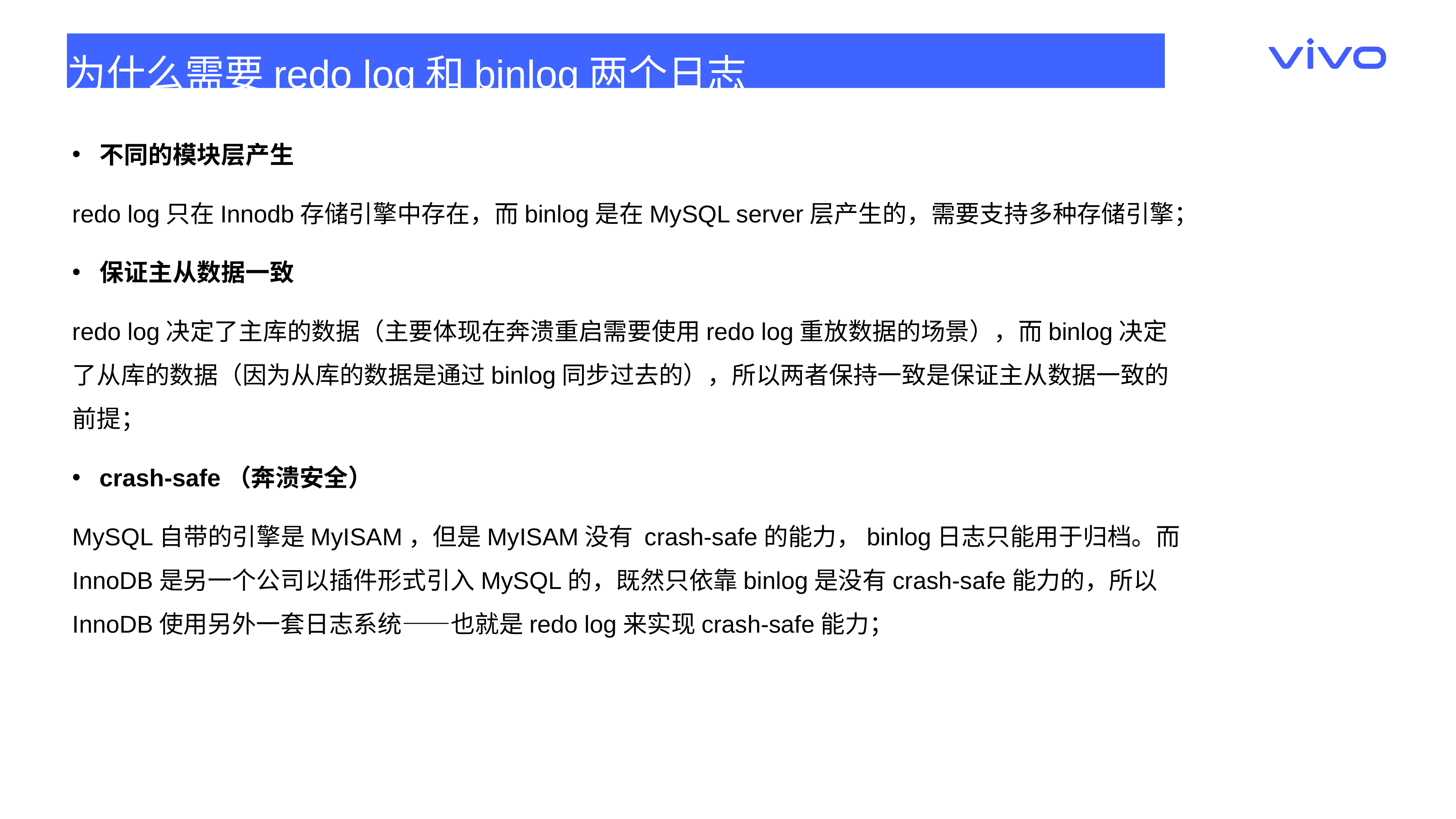

为什么需要redo log和binlog两个日志
不同的模块层产生
redo log只在Innodb存储引擎中存在，而binlog是在MySQL server层产生的，需要支持多种存储引擎；
保证主从数据一致
redo log决定了主库的数据（主要体现在奔溃重启需要使用redo log重放数据的场景），而binlog决定了从库的数据（因为从库的数据是通过binlog同步过去的），所以两者保持一致是保证主从数据一致的前提；
crash-safe（奔溃安全）
MySQL自带的引擎是MyISAM，但是MyISAM没有 crash-safe的能力，binlog日志只能用于归档。而InnoDB是另一个公司以插件形式引入MySQL的，既然只依靠binlog是没有crash-safe能力的，所以InnoDB使用另外一套日志系统——也就是redo log来实现crash-safe能力；